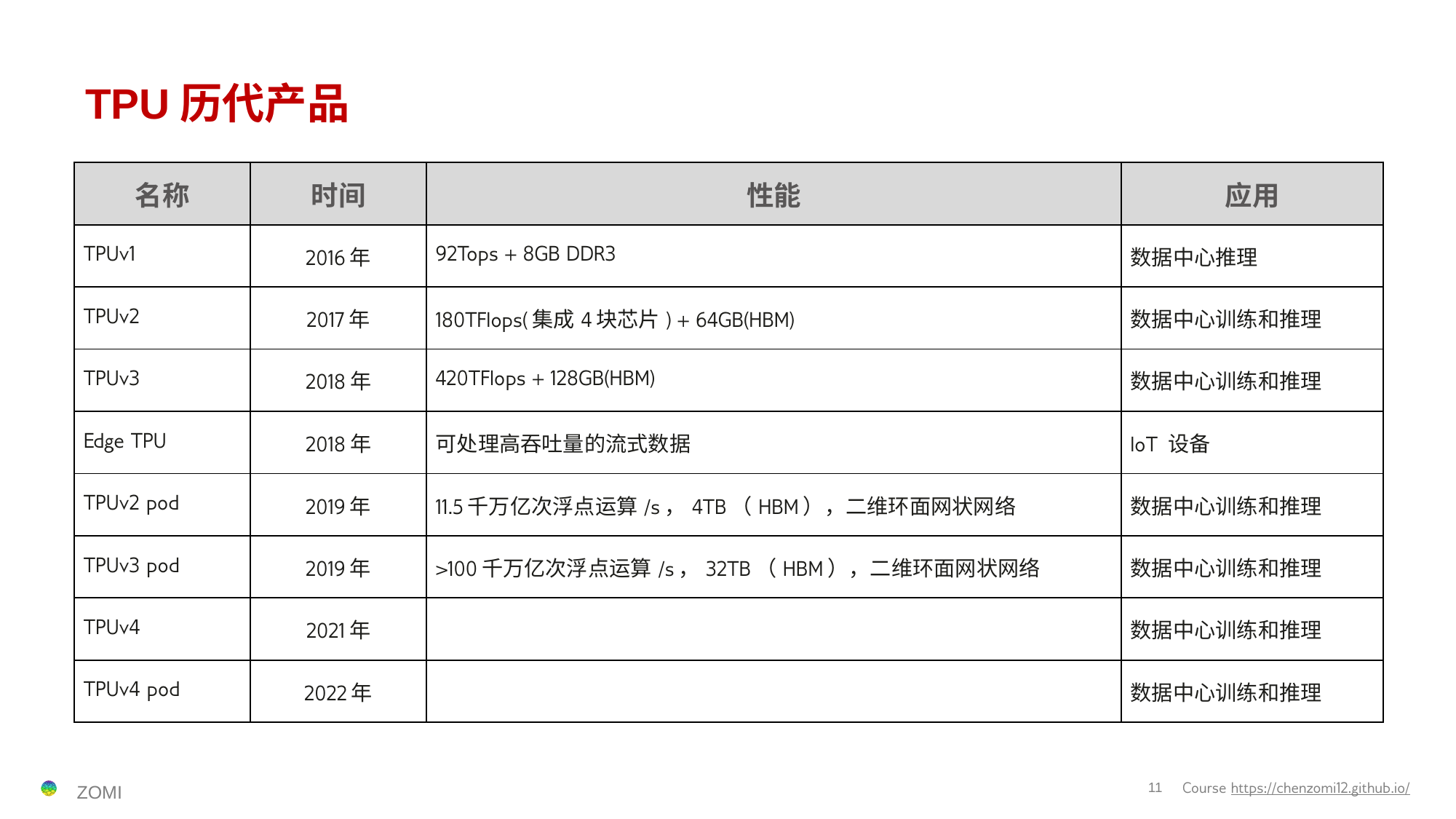

# TPU历代产品
| 名称 | 时间 | 性能 | 应用 |
| --- | --- | --- | --- |
| TPUv1 | 2016年 | 92Tops + 8GB DDR3 | 数据中心推理 |
| TPUv2 | 2017年 | 180TFlops(集成4块芯片) + 64GB(HBM) | 数据中心训练和推理 |
| TPUv3 | 2018年 | 420TFlops + 128GB(HBM) | 数据中心训练和推理 |
| Edge TPU | 2018年 | 可处理高吞吐量的流式数据 | loT 设备 |
| TPUv2 pod | 2019年 | 11.5千万亿次浮点运算/s，4TB（HBM），二维环面网状网络 | 数据中心训练和推理 |
| TPUv3 pod | 2019年 | >100千万亿次浮点运算/s，32TB（HBM），二维环面网状网络 | 数据中心训练和推理 |
| TPUv4 | 2021年 |  | 数据中心训练和推理 |
| TPUv4 pod | 2022年 |  | 数据中心训练和推理 |